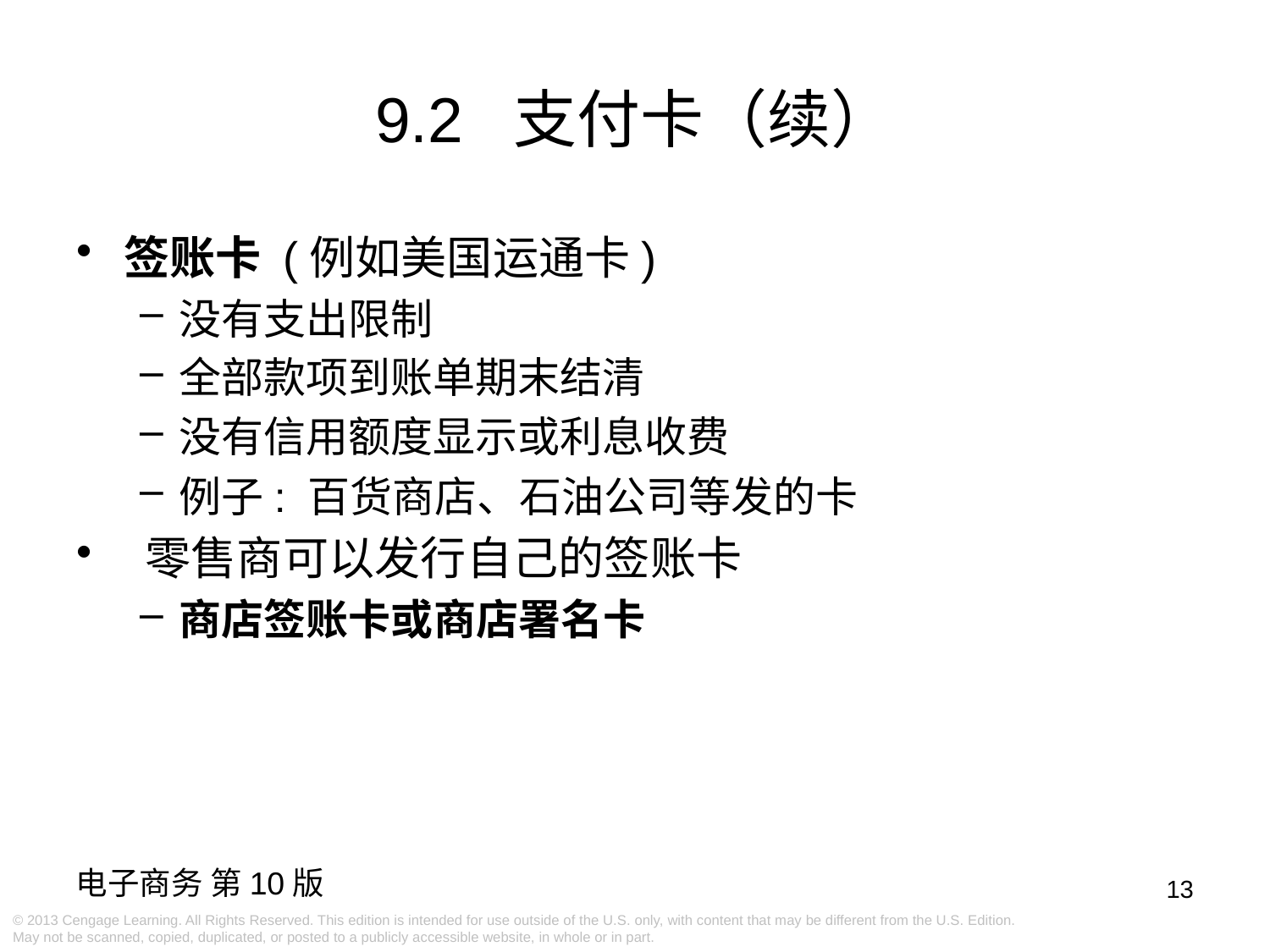

9.2  支付卡（续）
签账卡 (例如美国运通卡)
没有支出限制
全部款项到账单期末结清
没有信用额度显示或利息收费
例子: 百货商店、石油公司等发的卡
 零售商可以发行自己的签账卡
商店签账卡或商店署名卡
13